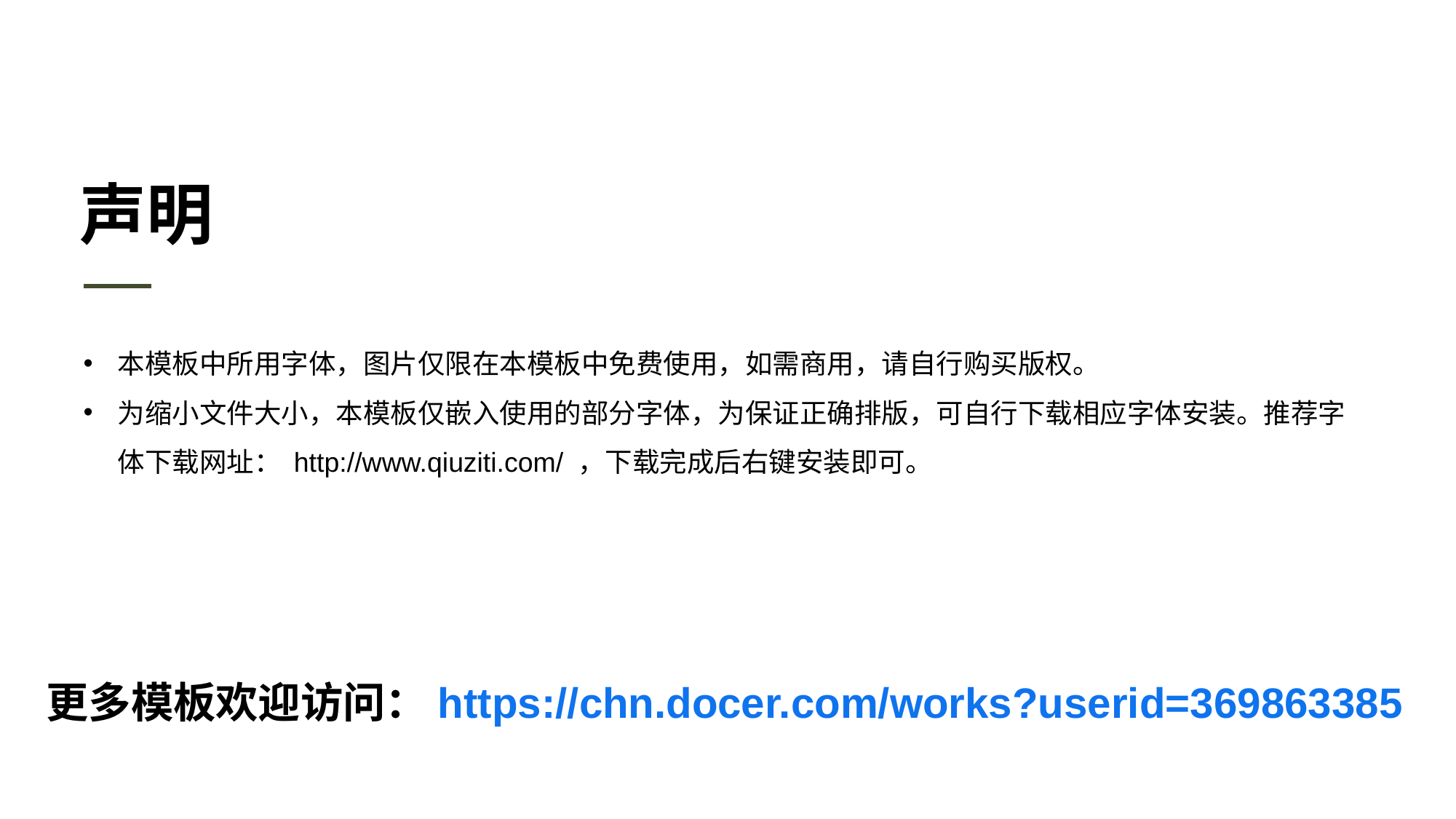

声明
本模板中所用字体，图片仅限在本模板中免费使用，如需商用，请自行购买版权。
为缩小文件大小，本模板仅嵌入使用的部分字体，为保证正确排版，可自行下载相应字体安装。推荐字体下载网址： http://www.qiuziti.com/ ，下载完成后右键安装即可。
更多模板欢迎访问：https://chn.docer.com/works?userid=369863385